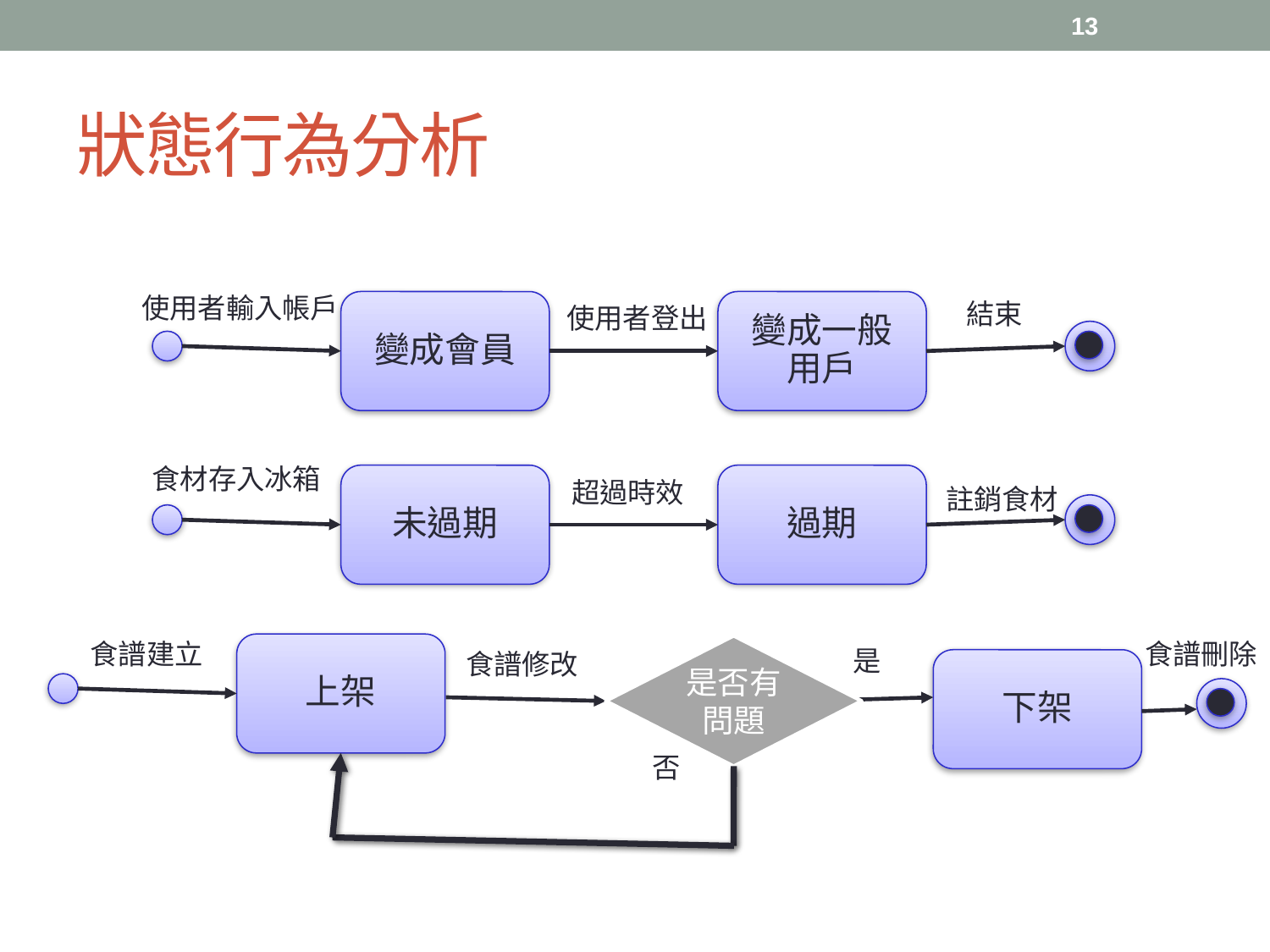

13
# 狀態行為分析
使用者輸入帳戶
變成會員
變成一般用戶
結束
使用者登出

食材存入冰箱
未過期
過期
超過時效
註銷食材

上架
食譜刪除
食譜建立
是否有問題
是
食譜修改
下架

否